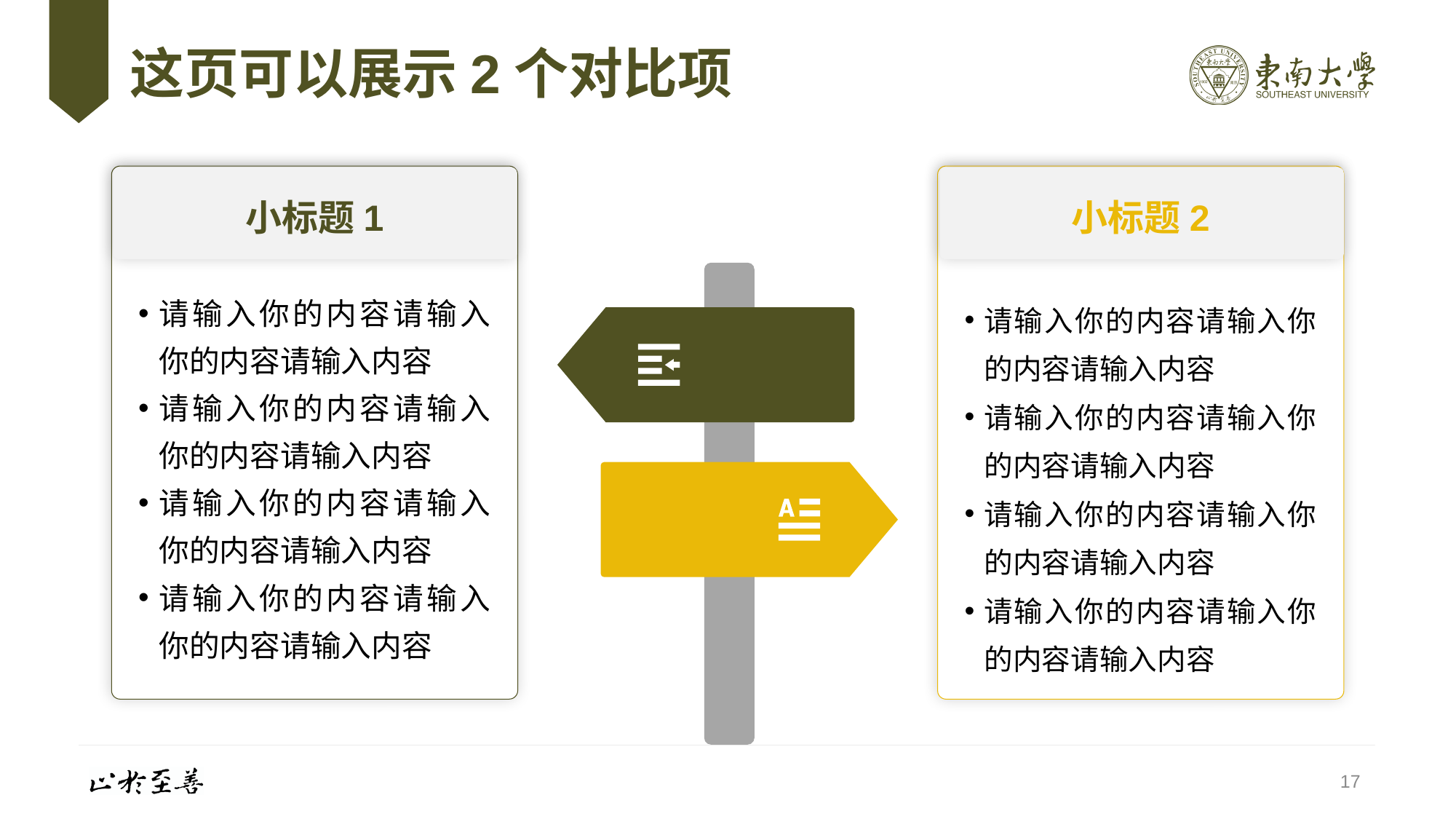

# 这页可以展示2个对比项

小标题1
小标题2

请输入你的内容请输入你的内容请输入内容
请输入你的内容请输入你的内容请输入内容
请输入你的内容请输入你的内容请输入内容
请输入你的内容请输入你的内容请输入内容
请输入你的内容请输入你的内容请输入内容
请输入你的内容请输入你的内容请输入内容
请输入你的内容请输入你的内容请输入内容
请输入你的内容请输入你的内容请输入内容

17